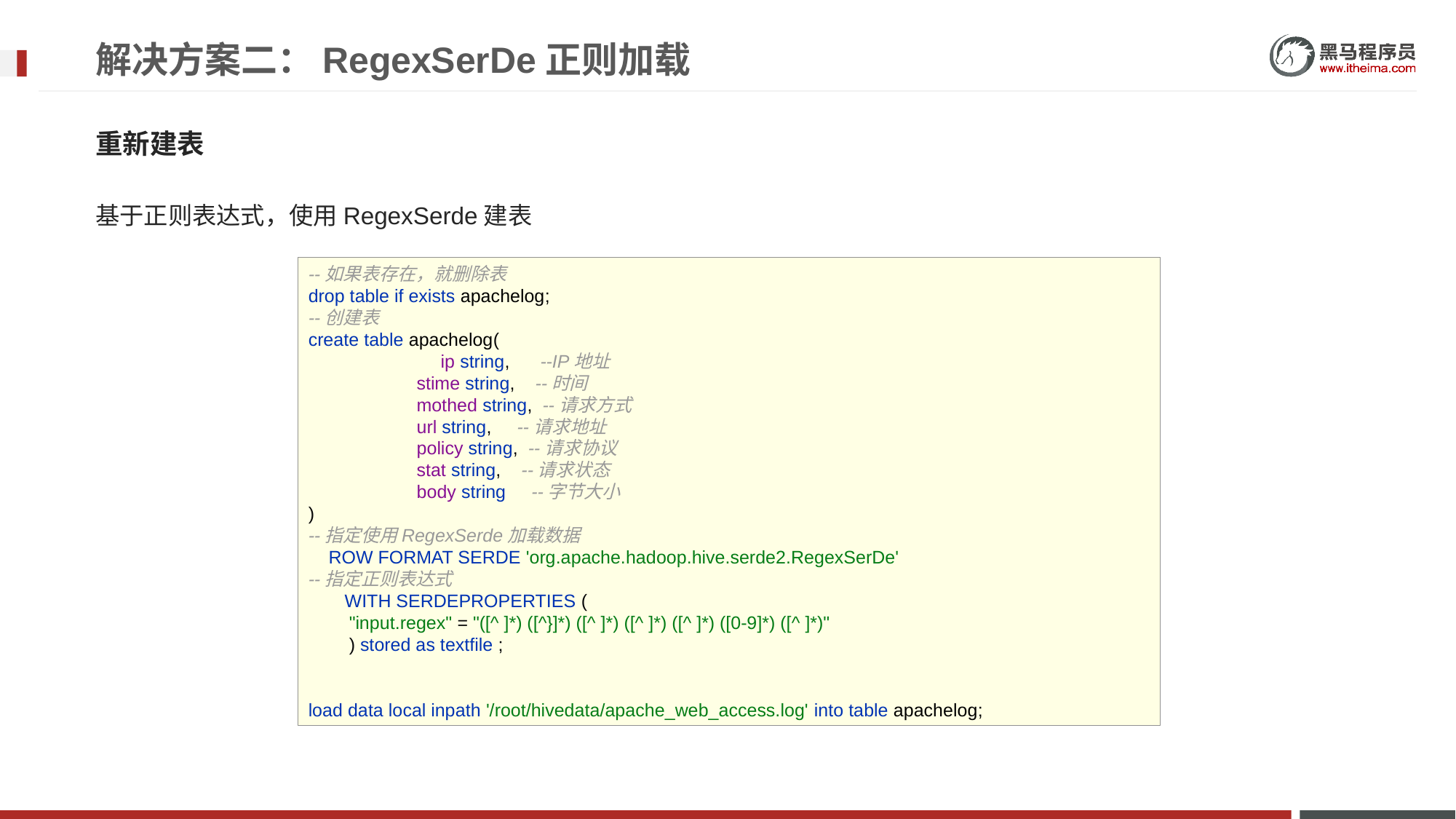

# 解决方案二：RegexSerDe正则加载
重新建表
基于正则表达式，使用RegexSerde建表
--如果表存在，就删除表
drop table if exists apachelog;
--创建表
create table apachelog(
                          ip string,      --IP地址
                          stime string,    --时间
                          mothed string,  --请求方式
                          url string,     --请求地址
                          policy string,  --请求协议
                          stat string,    --请求状态
                          body string     --字节大小
)
--指定使用RegexSerde加载数据
    ROW FORMAT SERDE 'org.apache.hadoop.hive.serde2.RegexSerDe'
--指定正则表达式
        WITH SERDEPROPERTIES (
        "input.regex" = "([^ ]*) ([^}]*) ([^ ]*) ([^ ]*) ([^ ]*) ([0-9]*) ([^ ]*)"
        ) stored as textfile ;
load data local inpath '/root/hivedata/apache_web_access.log' into table apachelog;